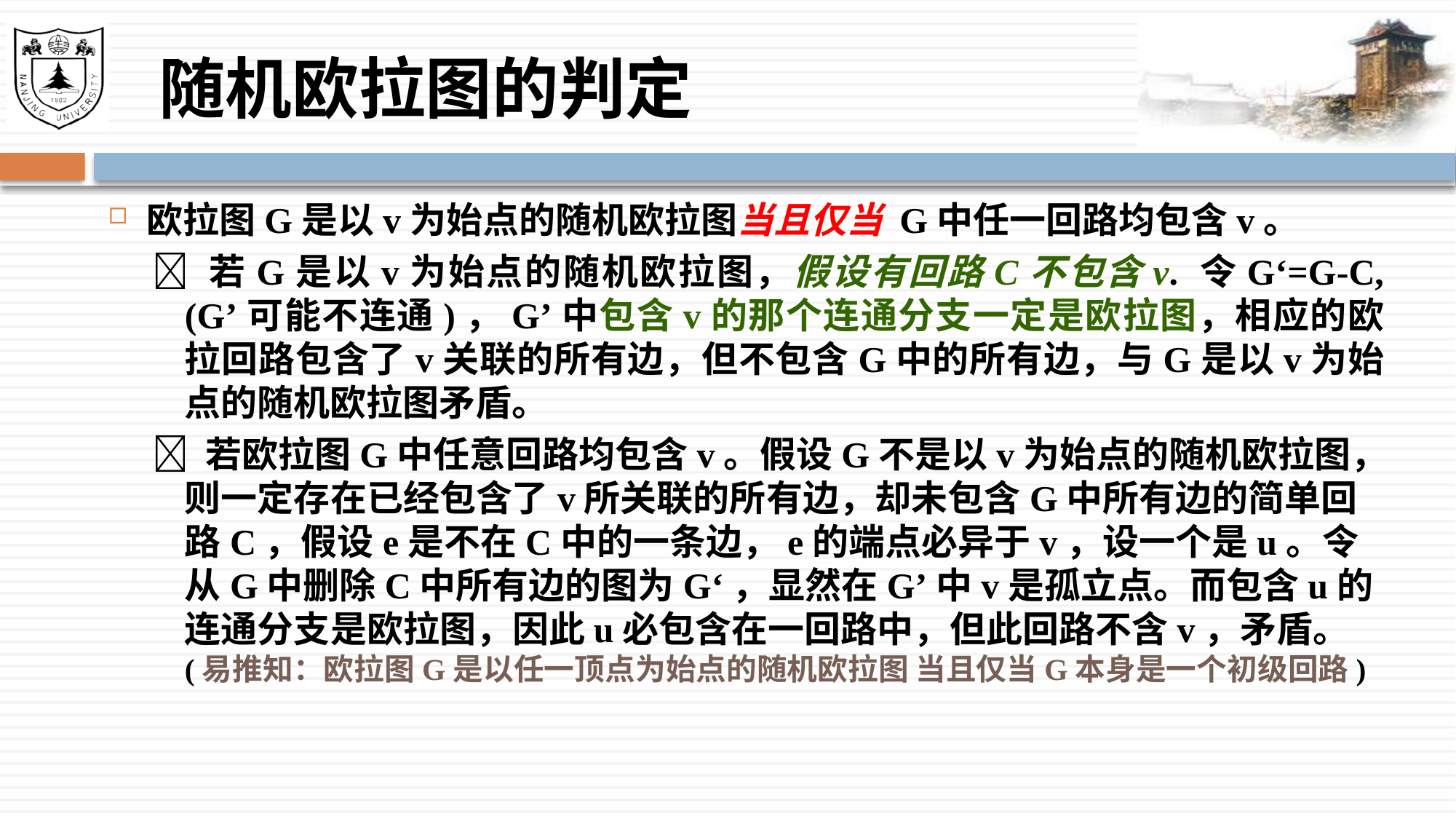

# 随机欧拉图的判定
欧拉图G是以v为始点的随机欧拉图当且仅当 G中任一回路均包含v。
⇒ 若G是以v为始点的随机欧拉图，假设有回路C不包含v. 令G‘=G-C, (G’可能不连通)，G’中包含v的那个连通分支一定是欧拉图，相应的欧拉回路包含了v关联的所有边，但不包含G中的所有边，与G是以v为始点的随机欧拉图矛盾。
⇐ 若欧拉图G中任意回路均包含v。假设G不是以v为始点的随机欧拉图，则一定存在已经包含了v所关联的所有边，却未包含G中所有边的简单回路C，假设e是不在C中的一条边，e的端点必异于v，设一个是u。令从G中删除C中所有边的图为G‘，显然在G’中v是孤立点。而包含u的连通分支是欧拉图，因此u必包含在一回路中，但此回路不含v，矛盾。  (易推知：欧拉图G是以任一顶点为始点的随机欧拉图 当且仅当G本身是一个初级回路)